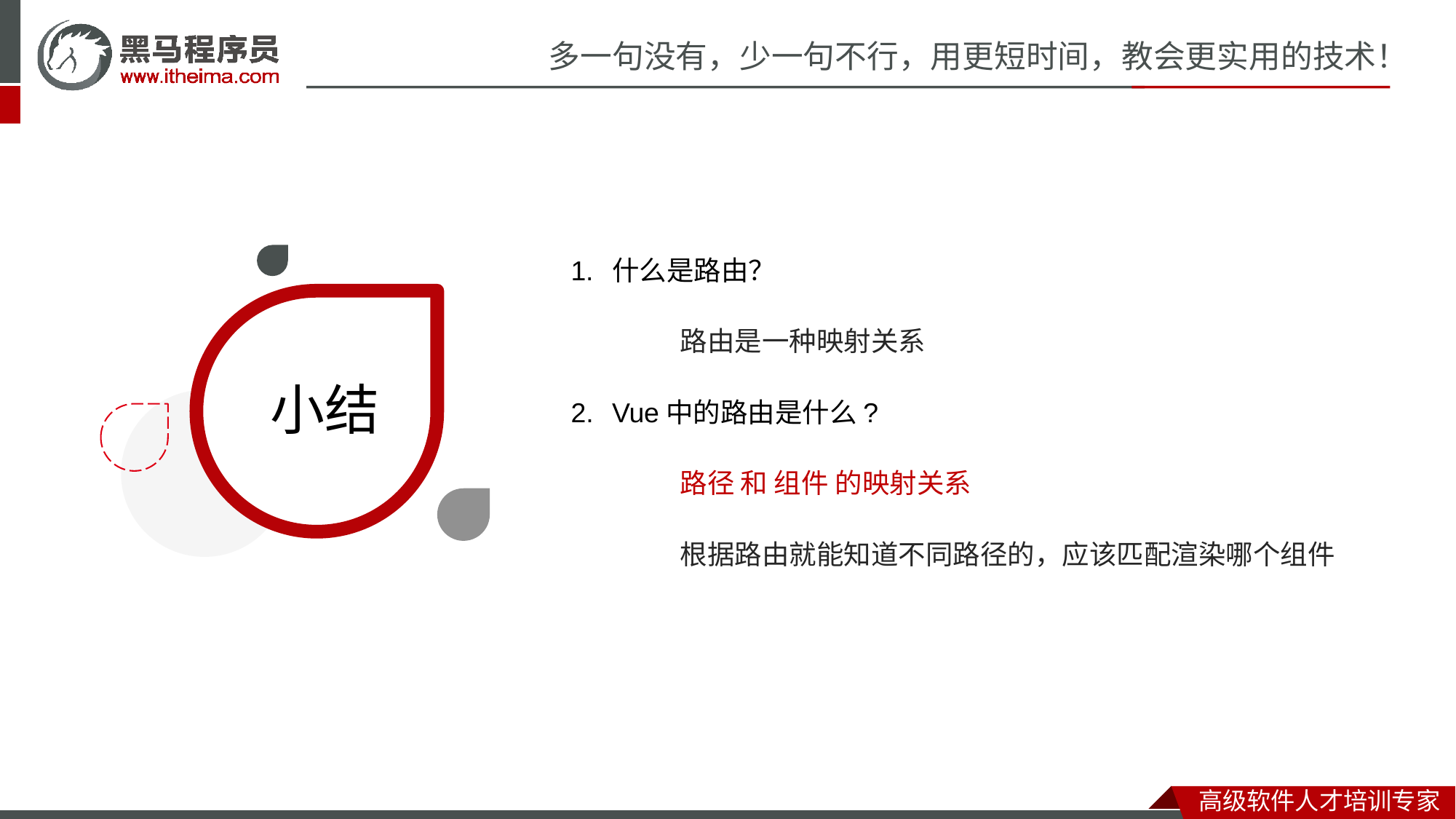

什么是路由？
	路由是一种映射关系
Vue中的路由是什么?
	路径 和 组件 的映射关系
	根据路由就能知道不同路径的，应该匹配渲染哪个组件